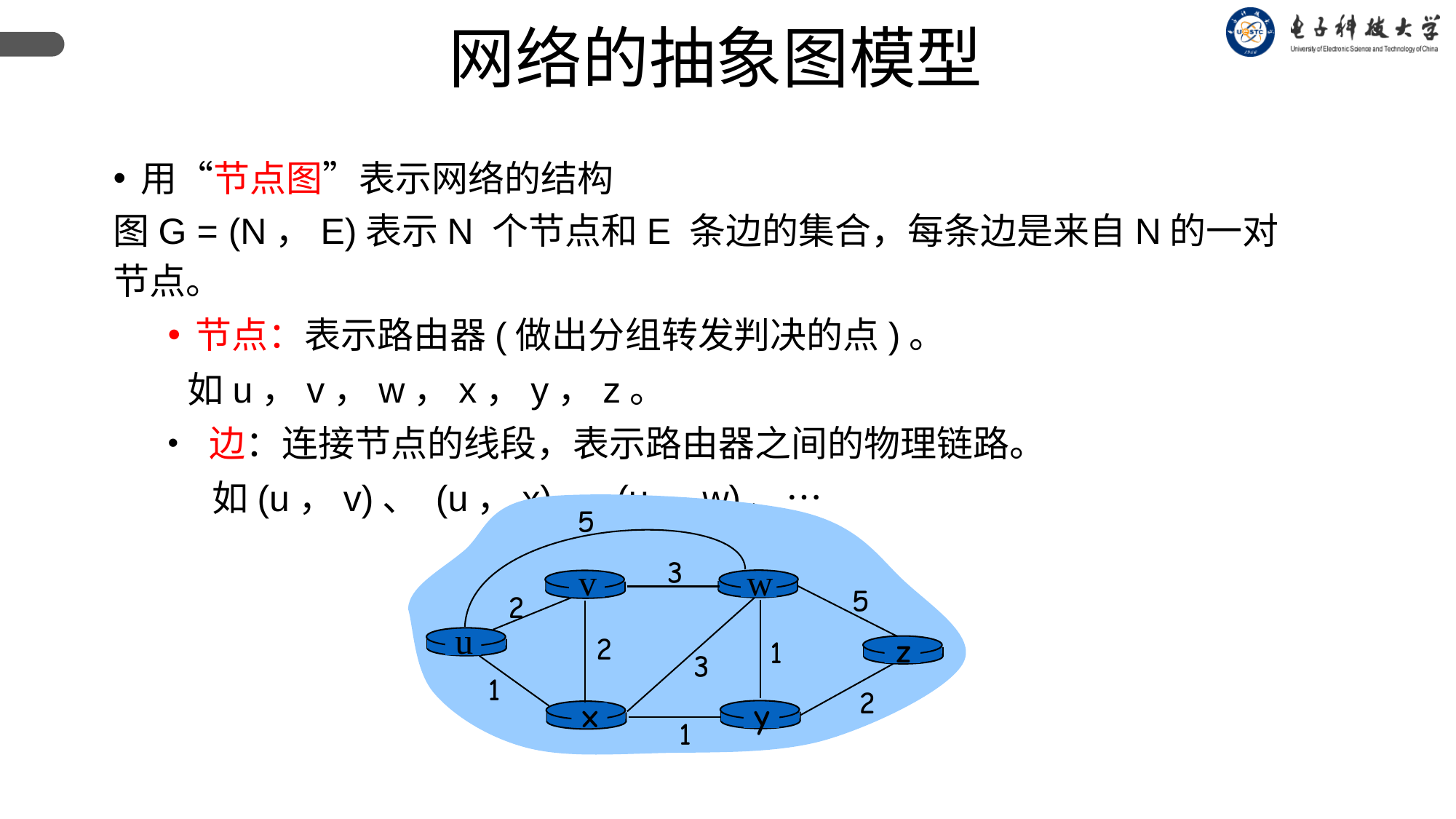

网络的抽象图模型
用“节点图”表示网络的结构
图G = (N，E)表示N 个节点和E 条边的集合，每条边是来自N的一对节点。
节点：表示路由器(做出分组转发判决的点)。
        如u，v，w，x，y，z。
 边：连接节点的线段，表示路由器之间的物理链路。
           如(u，v)、 (u，x) 、(u，w)、…

5

3
v

w

5

2

u

2
z

1

3

1
2
x

y

1